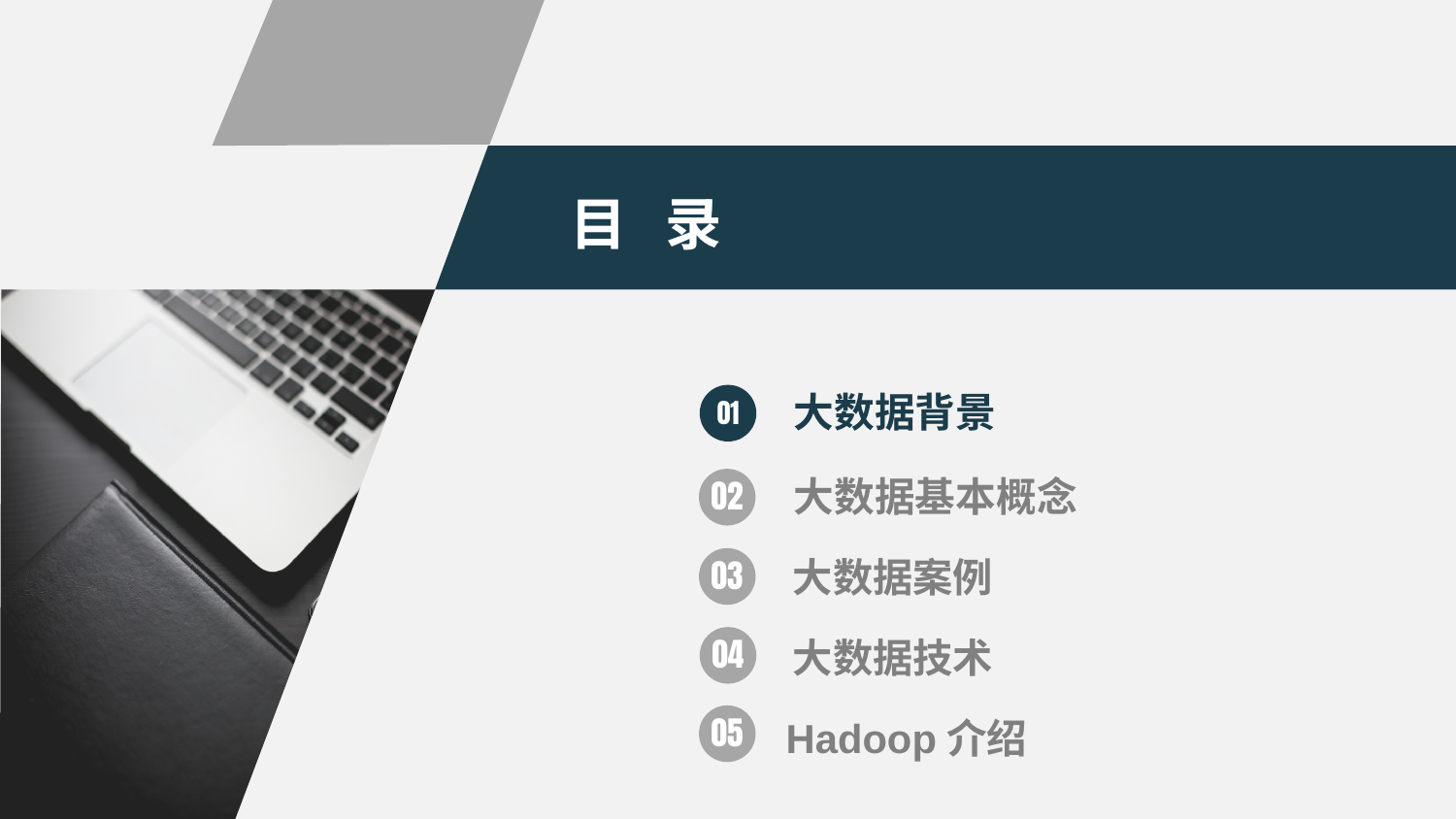

目   录

  大数据背景
01
  大数据基本概念
02
  大数据案例
03
  大数据技术
04
  Hadoop介绍
05